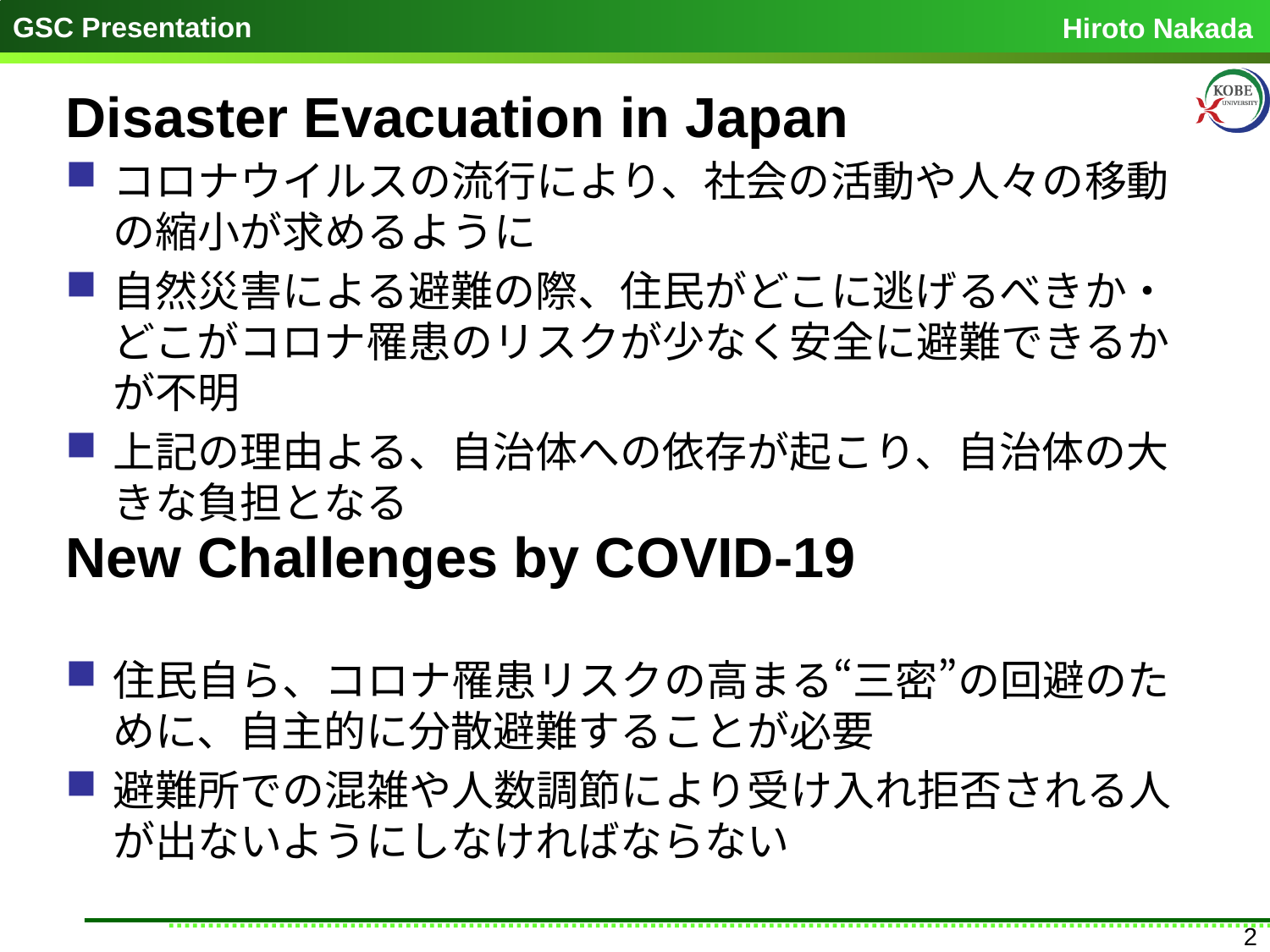

# Disaster Evacuation in Japan
コロナウイルスの流行により、社会の活動や人々の移動の縮小が求めるように
自然災害による避難の際、住民がどこに逃げるべきか・どこがコロナ罹患のリスクが少なく安全に避難できるかが不明
上記の理由よる、自治体への依存が起こり、自治体の大きな負担となる

住民自ら、コロナ罹患リスクの高まる“三密”の回避のために、自主的に分散避難することが必要
避難所での混雑や人数調節により受け入れ拒否される人が出ないようにしなければならない

New Challenges by COVID-19
2